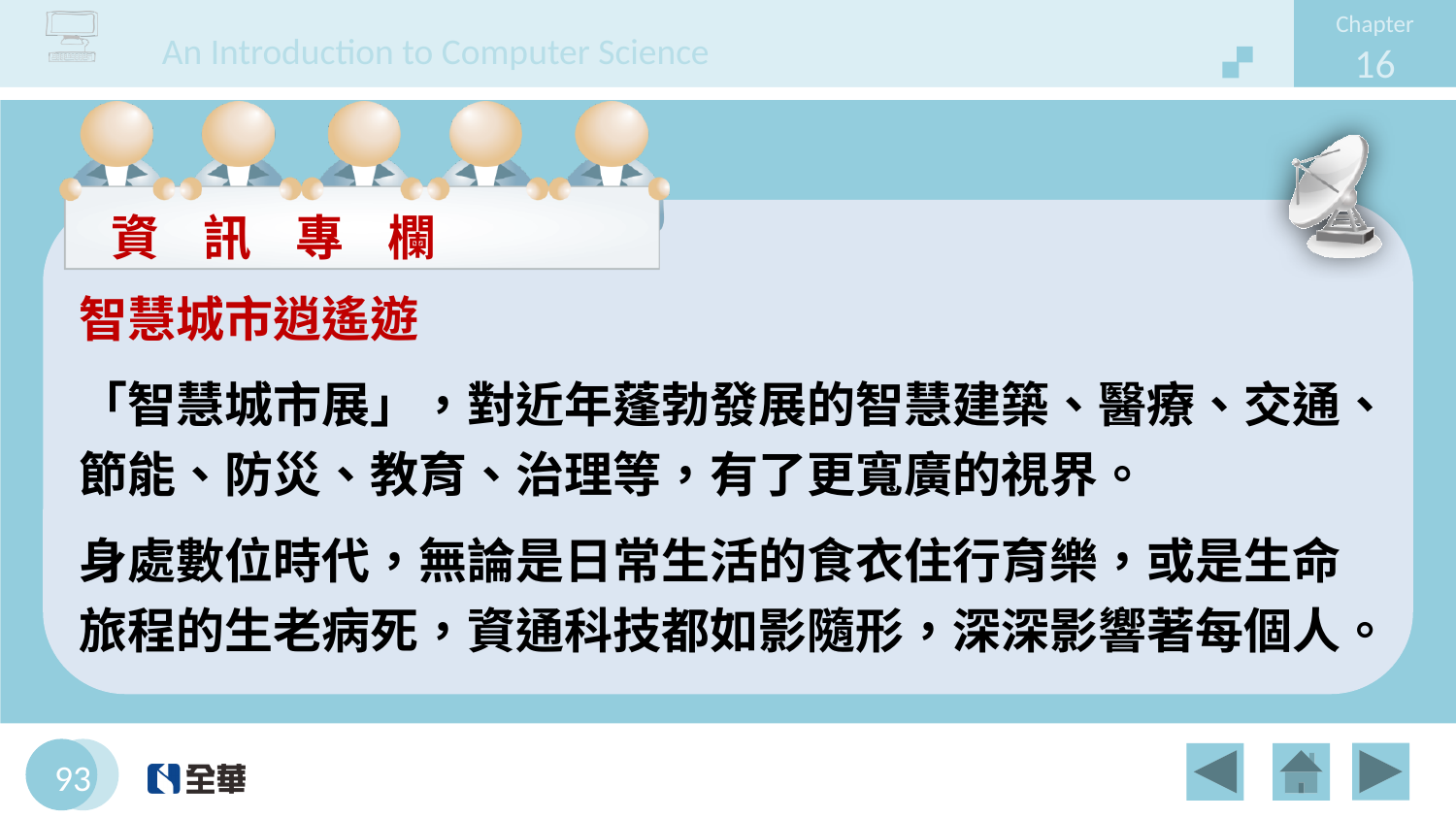

智慧城市逍遙遊
「智慧城市展」，對近年蓬勃發展的智慧建築、醫療、交通、節能、防災、教育、治理等，有了更寬廣的視界。
身處數位時代，無論是日常生活的食衣住行育樂，或是生命旅程的生老病死，資通科技都如影隨形，深深影響著每個人。